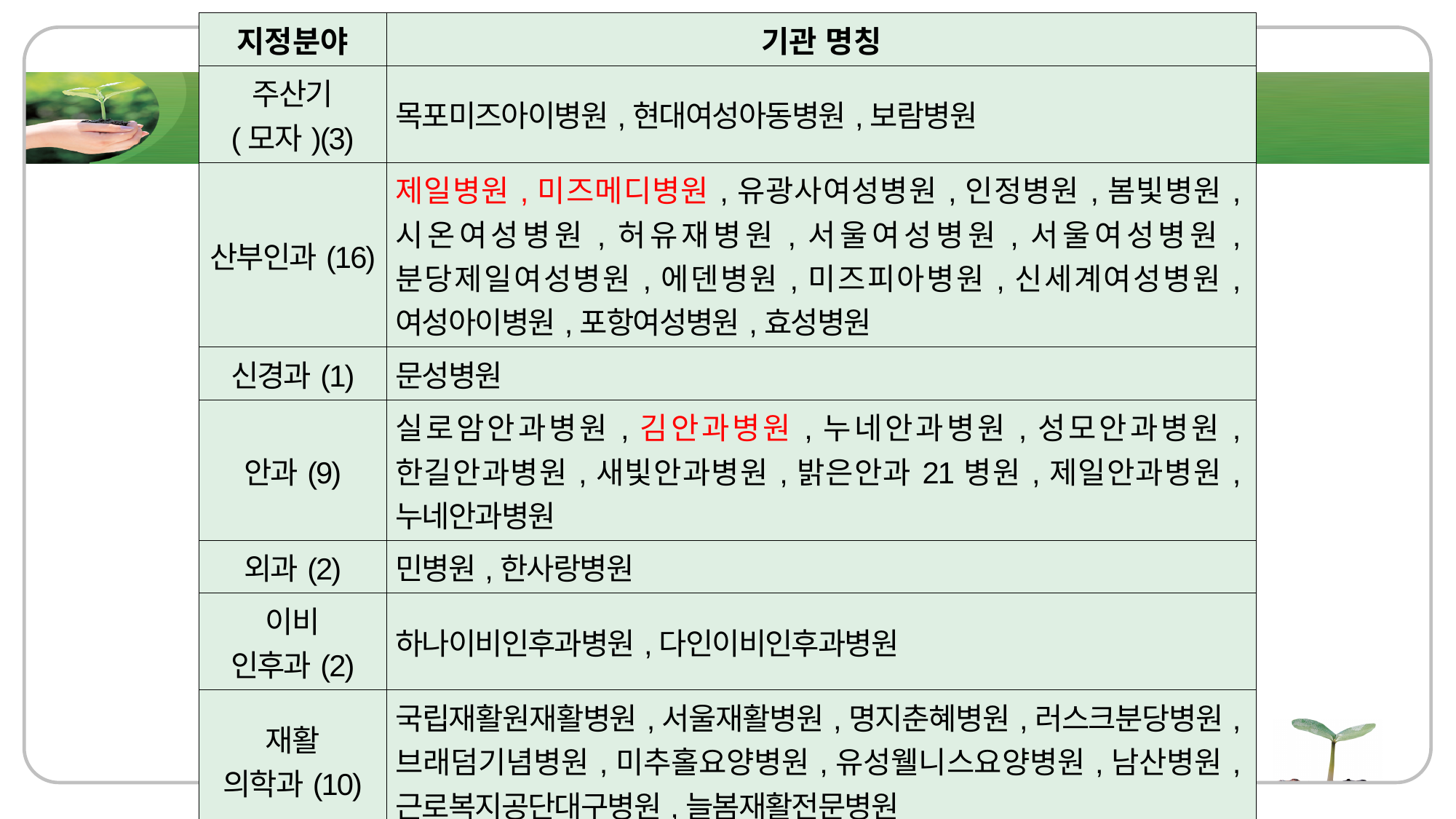

| 지정분야 | 기관 명칭 |
| --- | --- |
| 주산기 (모자)(3) | 목포미즈아이병원,현대여성아동병원,보람병원 |
| 산부인과(16) | 제일병원,미즈메디병원,유광사여성병원,인정병원,봄빛병원,시온여성병원,허유재병원,서울여성병원,서울여성병원,분당제일여성병원,에덴병원,미즈피아병원,신세계여성병원,여성아이병원,포항여성병원,효성병원 |
| 신경과(1) | 문성병원 |
| 안과(9) | 실로암안과병원,김안과병원,누네안과병원,성모안과병원,한길안과병원,새빛안과병원,밝은안과21병원,제일안과병원,누네안과병원 |
| 외과(2) | 민병원,한사랑병원 |
| 이비 인후과(2) | 하나이비인후과병원,다인이비인후과병원 |
| 재활 의학과(10) | 국립재활원재활병원,서울재활병원,명지춘혜병원,러스크분당병원,브래덤기념병원,미추홀요양병원,유성웰니스요양병원,남산병원,근로복지공단대구병원,늘봄재활전문병원 |
| 한방중풍(2) | 동서한방병원,동수원한방병원 |
| 한방척추 | 강남자생한방병원,모커리한방병원,부천자생한방병원,대전자생한방병원 |
12